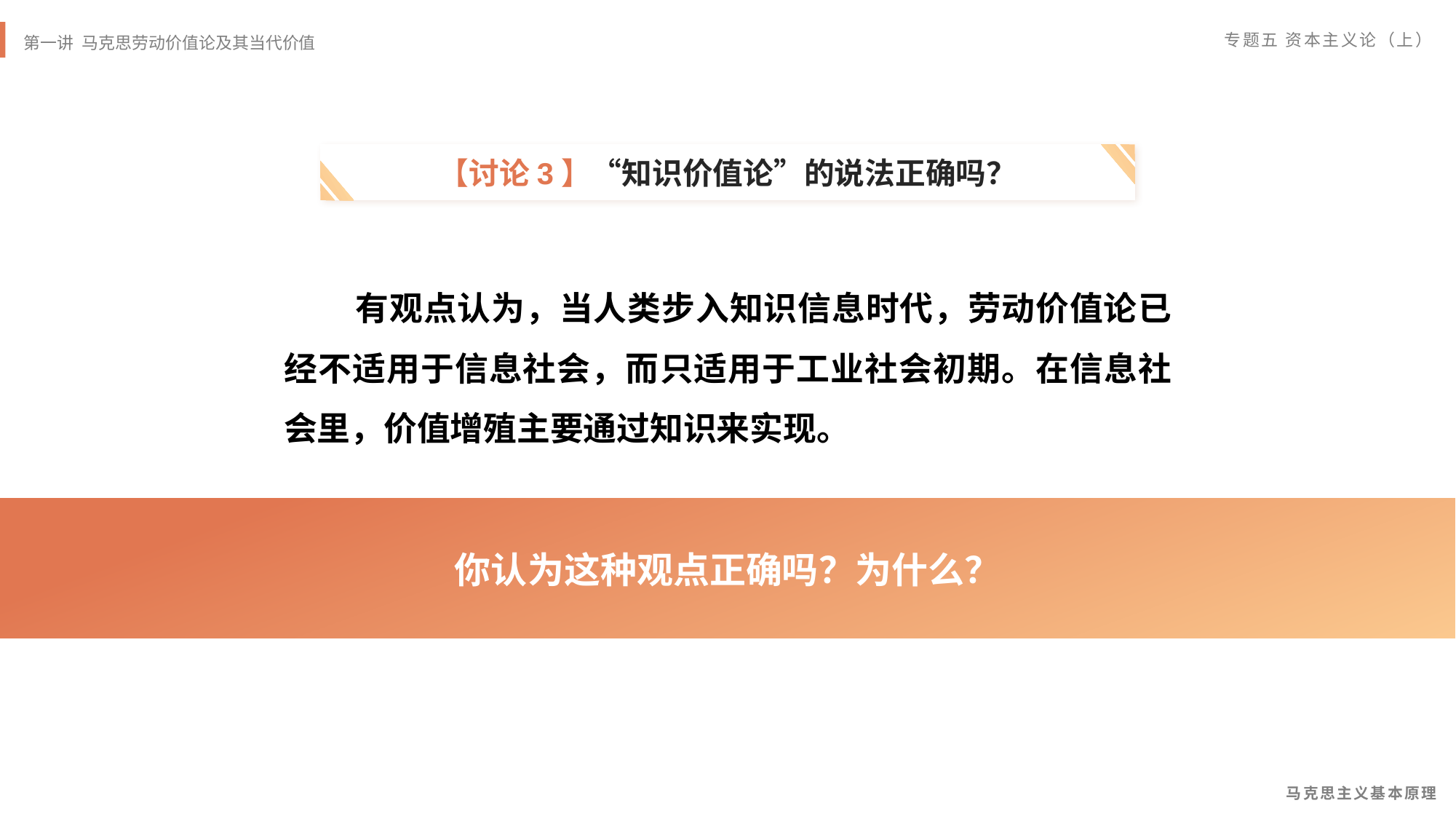

【讨论3】“知识价值论”的说法正确吗？

 有观点认为，当人类步入知识信息时代，劳动价值论已经不适用于信息社会，而只适用于工业社会初期。在信息社会里，价值增殖主要通过知识来实现。

你认为这种观点正确吗？为什么？